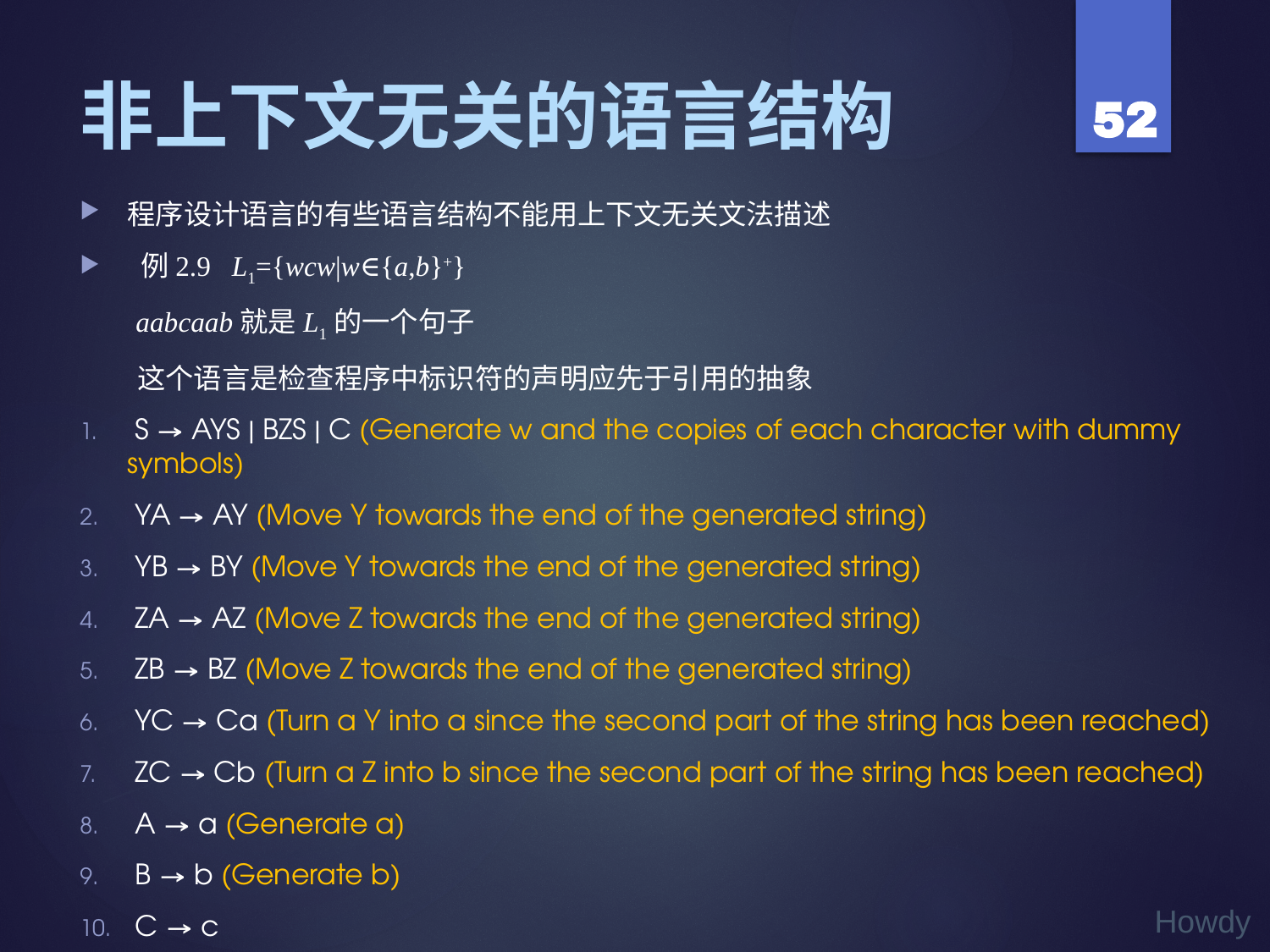

# 非上下文无关的语言结构
程序设计语言的有些语言结构不能用上下文无关文法描述
 例2.9   L1={wcw|w∈{a,b}+}
        aabcaab就是L1的一个句子
        这个语言是检查程序中标识符的声明应先于引用的抽象
 S → AYS | BZS | C (Generate w and the copies of each character with dummy symbols)
 YA → AY (Move Y towards the end of the generated string)
 YB → BY (Move Y towards the end of the generated string)
 ZA → AZ (Move Z towards the end of the generated string)
 ZB → BZ (Move Z towards the end of the generated string)
 YC → Ca (Turn a Y into a since the second part of the string has been reached)
 ZC → Cb (Turn a Z into b since the second part of the string has been reached)
 A → a (Generate a)
 B → b (Generate b)
 C → c